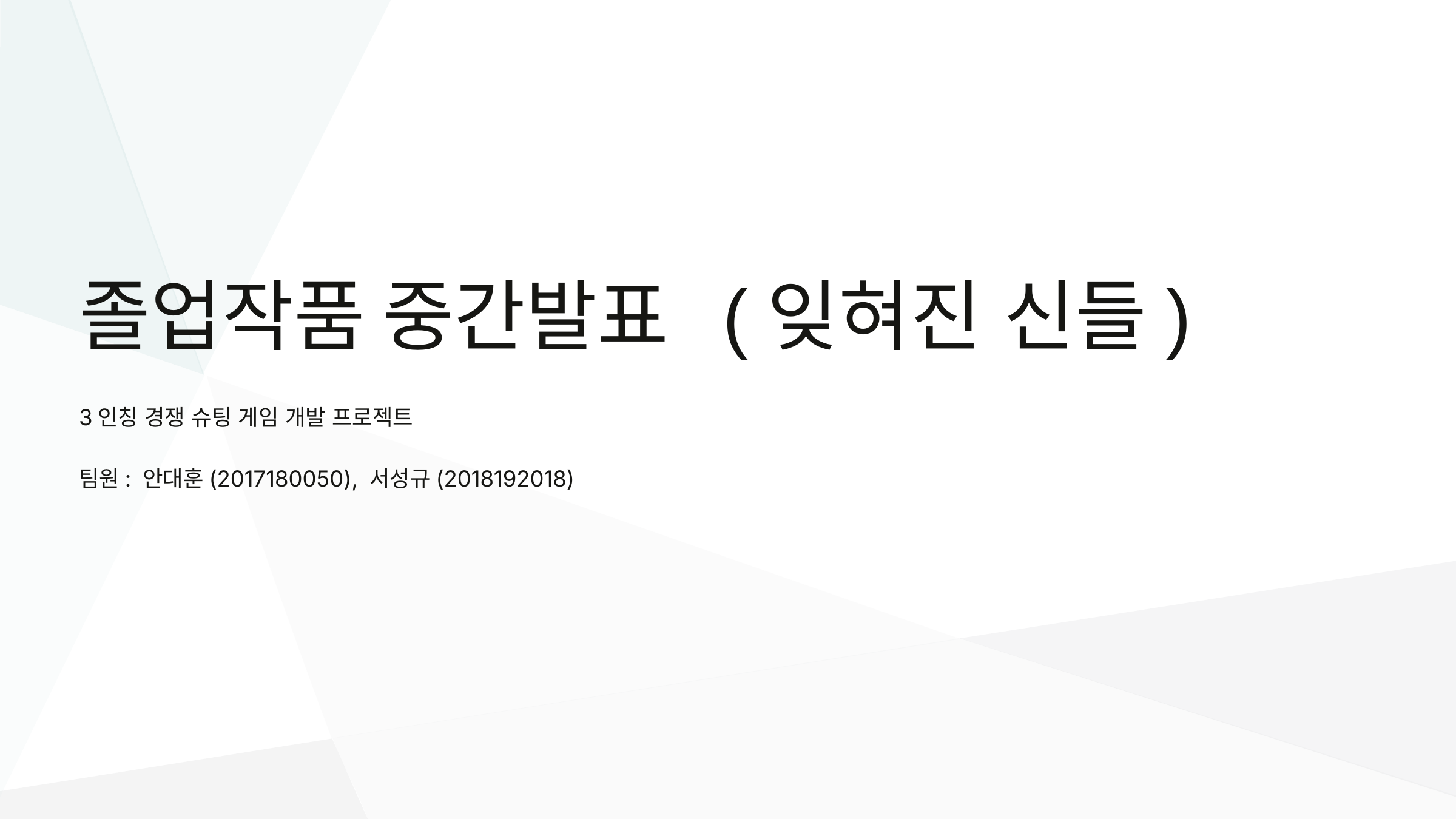

졸업작품 중간발표  (잊혀진 신들)
3인칭 경쟁 슈팅 게임 개발 프로젝트
팀원: 안대훈(2017180050), 서성규(2018192018)